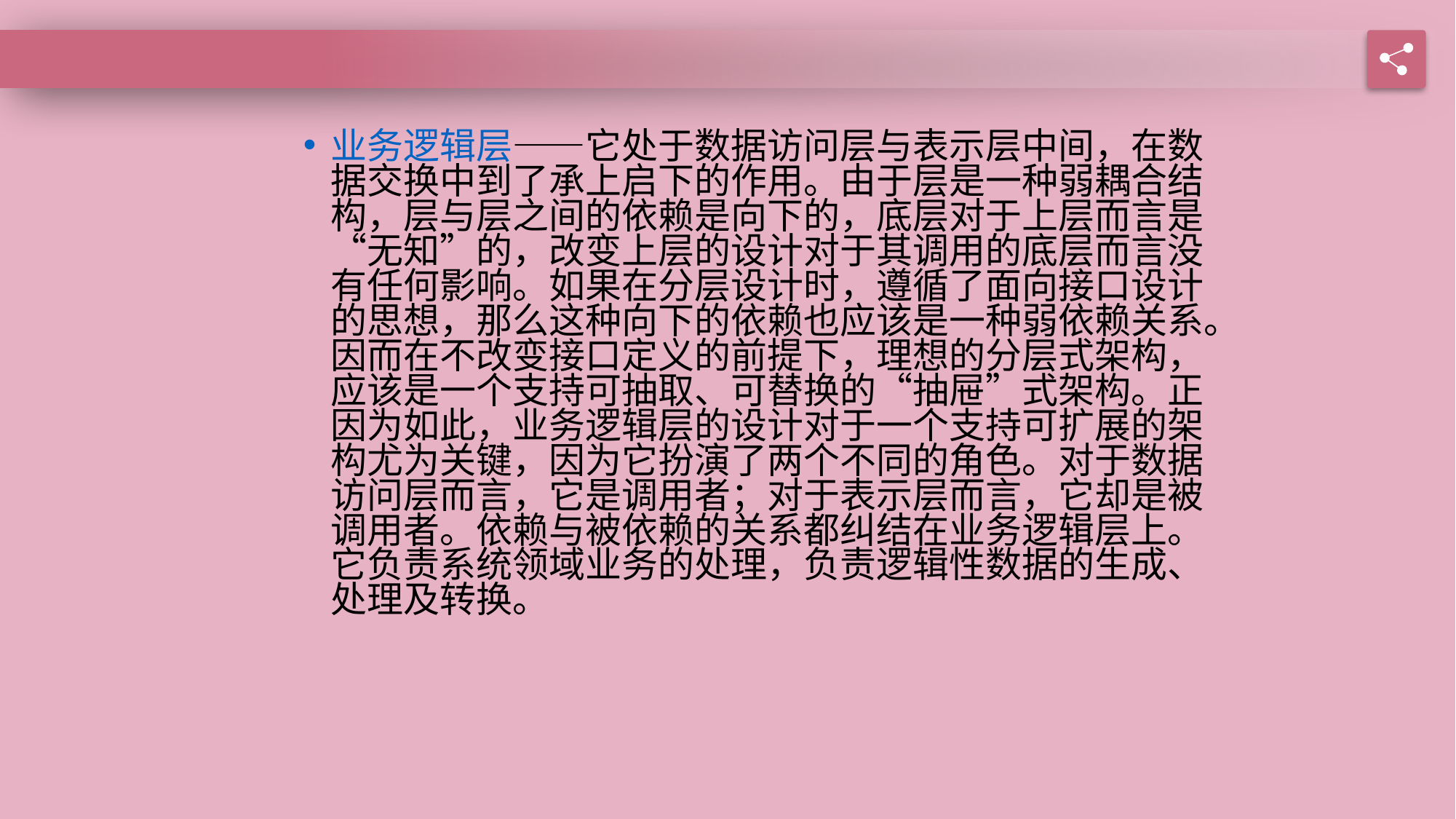

业务逻辑层——它处于数据访问层与表示层中间，在数据交换中到了承上启下的作用。由于层是一种弱耦合结构，层与层之间的依赖是向下的，底层对于上层而言是“无知”的，改变上层的设计对于其调用的底层而言没有任何影响。如果在分层设计时，遵循了面向接口设计的思想，那么这种向下的依赖也应该是一种弱依赖关系。因而在不改变接口定义的前提下，理想的分层式架构，应该是一个支持可抽取、可替换的“抽屉”式架构。正因为如此，业务逻辑层的设计对于一个支持可扩展的架构尤为关键，因为它扮演了两个不同的角色。对于数据访问层而言，它是调用者；对于表示层而言，它却是被调用者。依赖与被依赖的关系都纠结在业务逻辑层上。它负责系统领域业务的处理，负责逻辑性数据的生成、处理及转换。